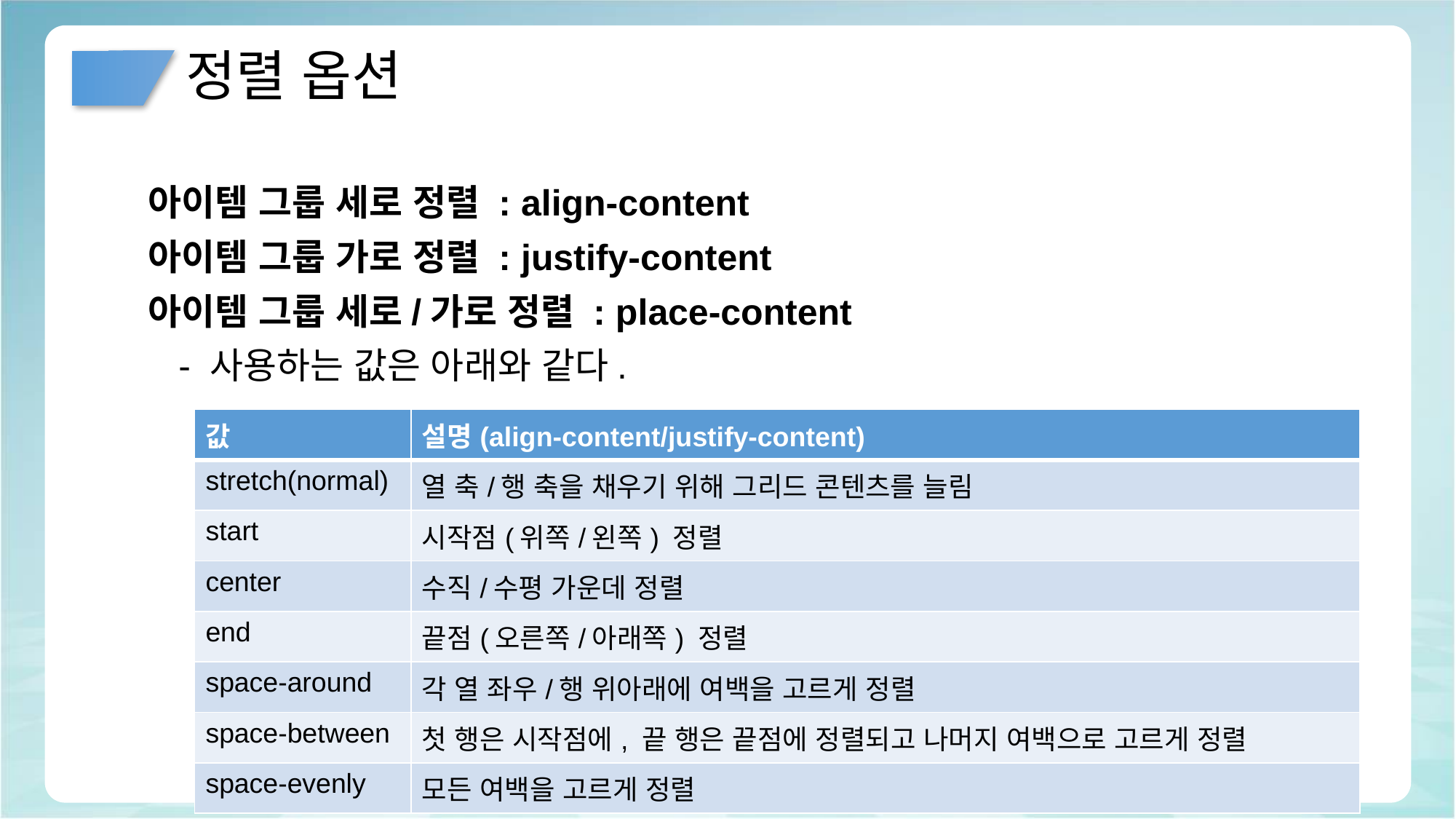

# 정렬 옵션
아이템 그룹 세로 정렬 : align-content
아이템 그룹 가로 정렬 : justify-content
아이템 그룹 세로/가로 정렬 : place-content
   - 사용하는 값은 아래와 같다.
| 값 | 설명(align-content/justify-content) |
| --- | --- |
| stretch(normal) | 열 축/행 축을 채우기 위해 그리드 콘텐츠를 늘림 |
| start | 시작점(위쪽/왼쪽) 정렬 |
| center | 수직/수평 가운데 정렬 |
| end | 끝점(오른쪽/아래쪽) 정렬 |
| space-around | 각 열 좌우/행 위아래에 여백을 고르게 정렬 |
| space-between | 첫 행은 시작점에, 끝 행은 끝점에 정렬되고 나머지 여백으로 고르게 정렬 |
| space-evenly | 모든 여백을 고르게 정렬 |